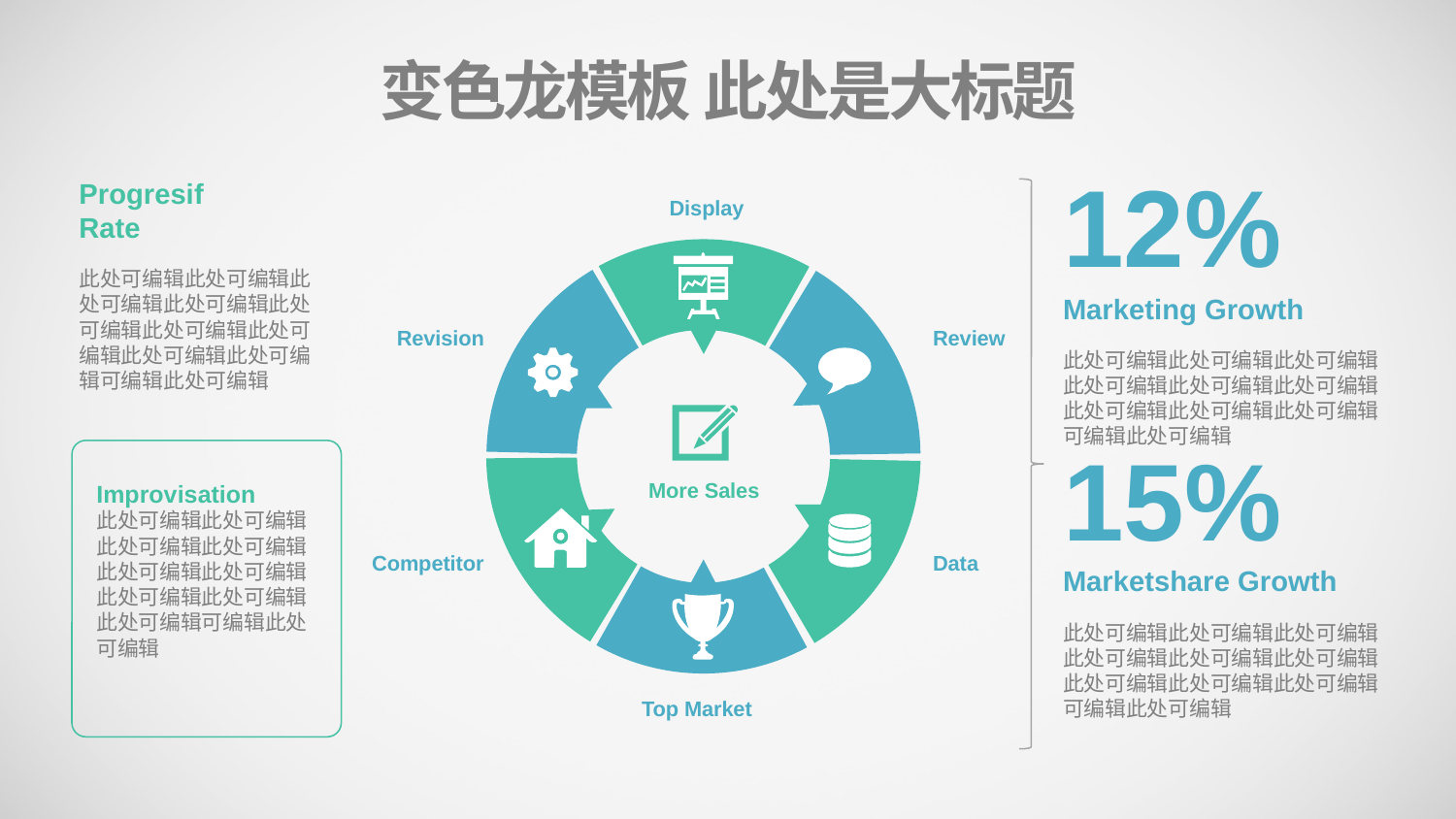

变色龙模板 此处是大标题
12%
Progresif
Rate

此处可编辑此处可编辑此处可编辑此处可编辑此处可编辑此处可编辑此处可编辑此处可编辑此处可编辑可编辑此处可编辑

Display

Marketing Growth

此处可编辑此处可编辑此处可编辑此处可编辑此处可编辑此处可编辑此处可编辑此处可编辑此处可编辑可编辑此处可编辑
Revision
Review

15%

Improvisation
此处可编辑此处可编辑此处可编辑此处可编辑此处可编辑此处可编辑此处可编辑此处可编辑此处可编辑可编辑此处可编辑

More Sales

Competitor
Data

Marketshare Growth

此处可编辑此处可编辑此处可编辑此处可编辑此处可编辑此处可编辑此处可编辑此处可编辑此处可编辑可编辑此处可编辑

Top Market